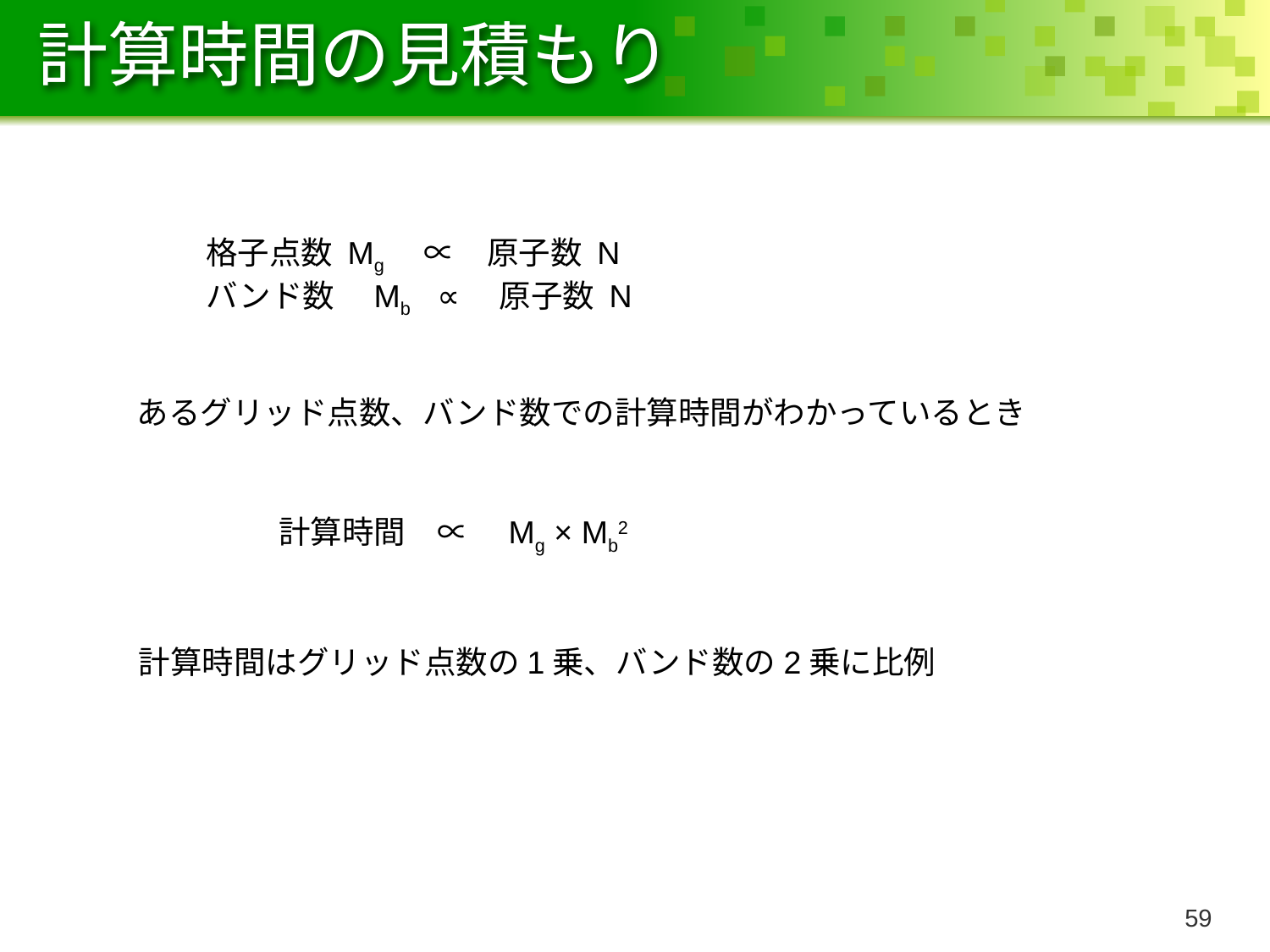

# 計算時間の見積もり
格子点数 Mg　∝　原子数 N
バンド数　Mb   ∝　原子数 N
あるグリッド点数、バンド数での計算時間がわかっているとき
計算時間　∝　Mg × Mb2
計算時間はグリッド点数の1乗、バンド数の2乗に比例
59